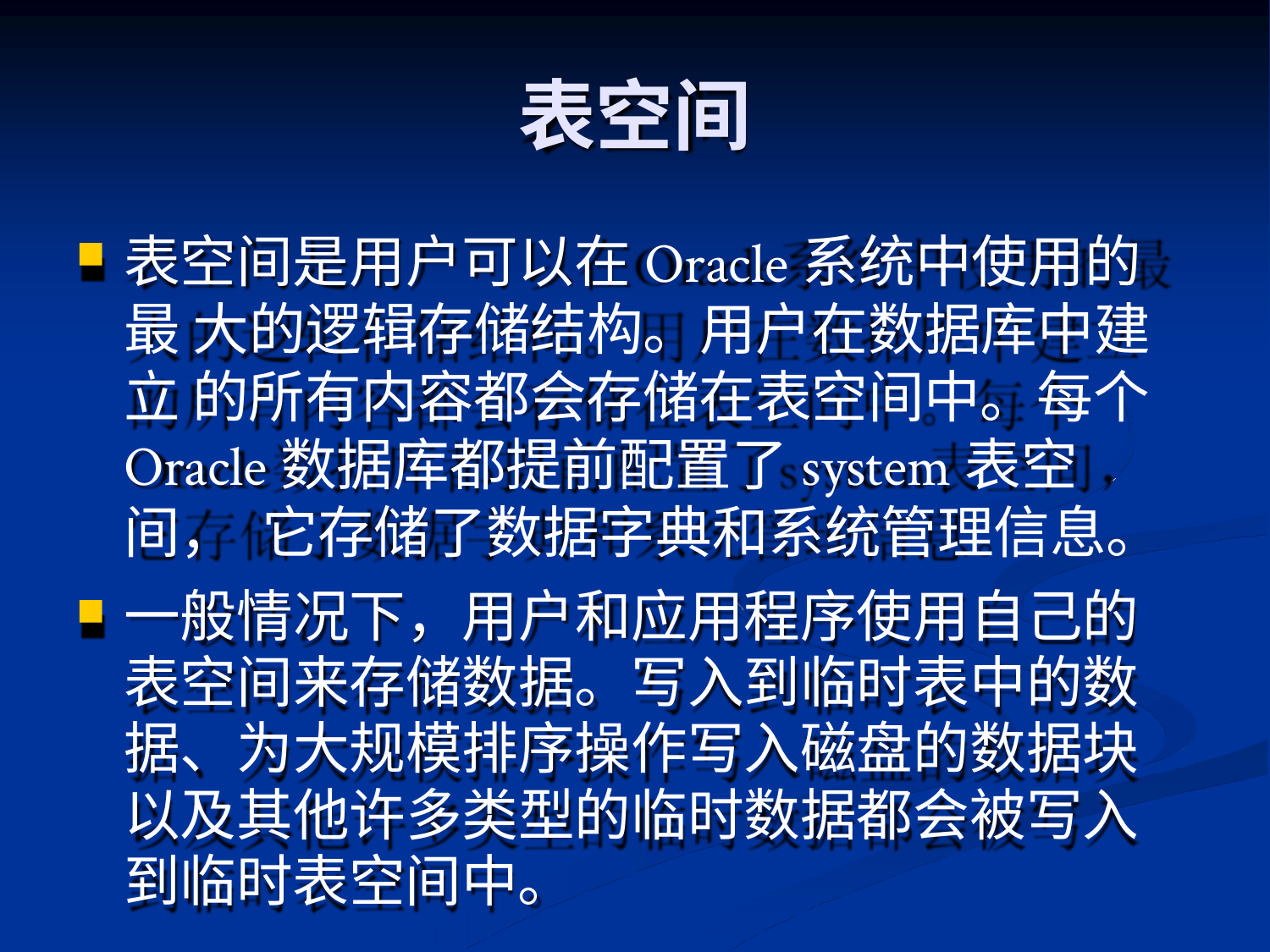

# 表空间

表空间是用户可以在Oracle系统中使用的最 大的逻辑存储结构。用户在数据库中建立 的所有内容都会存储在表空间中。每个 Oracle数据库都提前配置了system表空间，  它存储了数据字典和系统管理信息。
一般情况下，用户和应用程序使用自己的 表空间来存储数据。写入到临时表中的数 据、为大规模排序操作写入磁盘的数据块 以及其他许多类型的临时数据都会被写入 到临时表空间中。